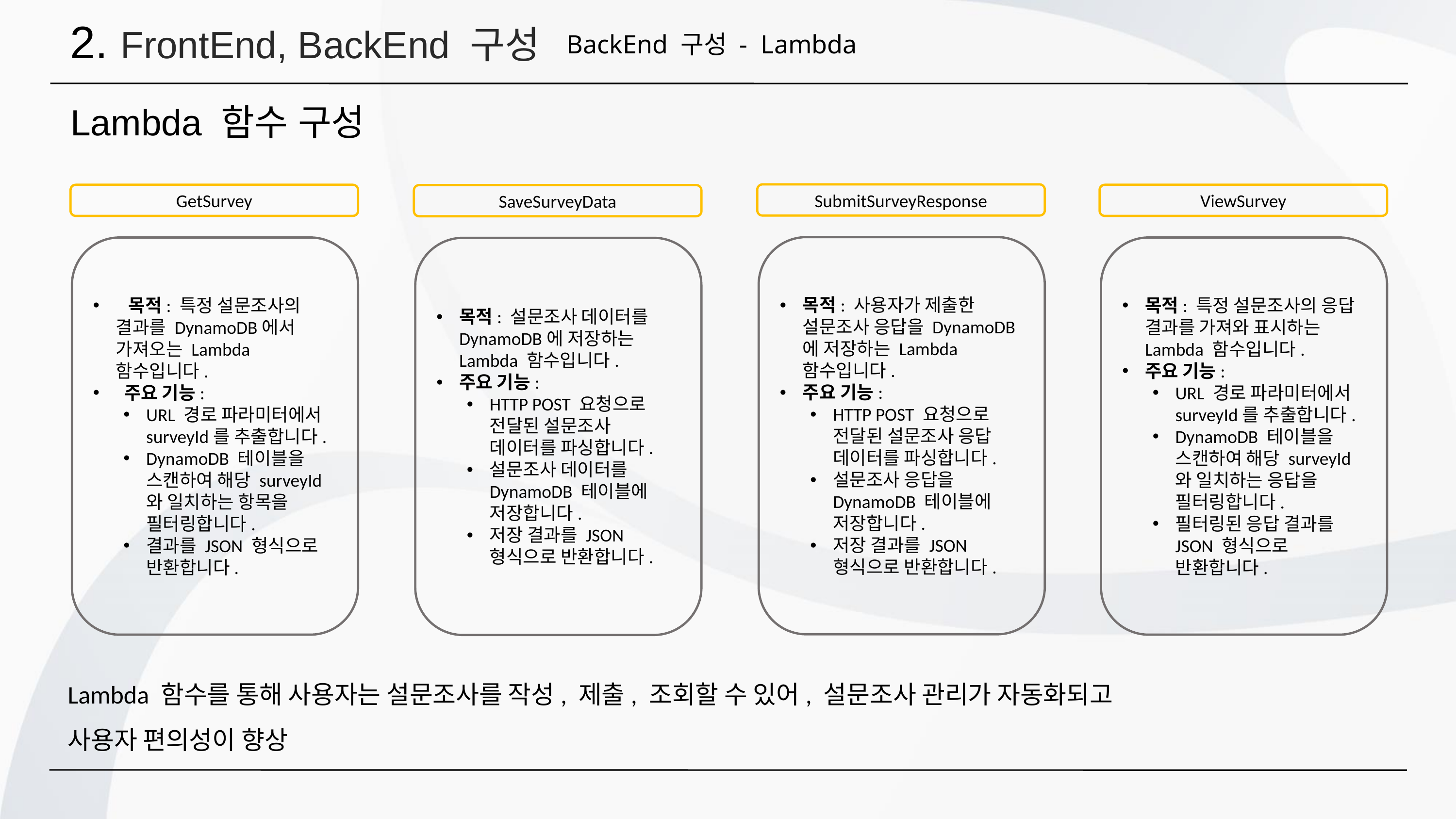

2. FrontEnd, BackEnd 구성
BackEnd 구성 -  Lambda
Lambda 함수 구성
SubmitSurveyResponse
GetSurvey
ViewSurvey
SaveSurveyData
목적: 사용자가 제출한 설문조사 응답을 DynamoDB에 저장하는 Lambda 함수입니다.
주요 기능:
HTTP POST 요청으로 전달된 설문조사 응답 데이터를 파싱합니다.
설문조사 응답을 DynamoDB 테이블에 저장합니다.
저장 결과를 JSON 형식으로 반환합니다.
  목적: 특정 설문조사의 결과를 DynamoDB에서 가져오는 Lambda 함수입니다.
 주요 기능:
URL 경로 파라미터에서 surveyId를 추출합니다.
DynamoDB 테이블을 스캔하여 해당 surveyId와 일치하는 항목을 필터링합니다.
결과를 JSON 형식으로 반환합니다.
목적: 특정 설문조사의 응답 결과를 가져와 표시하는 Lambda 함수입니다.
주요 기능:
URL 경로 파라미터에서 surveyId를 추출합니다.
DynamoDB 테이블을 스캔하여 해당 surveyId와 일치하는 응답을 필터링합니다.
필터링된 응답 결과를 JSON 형식으로 반환합니다.
목적: 설문조사 데이터를 DynamoDB에 저장하는 Lambda 함수입니다.
주요 기능:
HTTP POST 요청으로 전달된 설문조사 데이터를 파싱합니다.
설문조사 데이터를 DynamoDB 테이블에 저장합니다.
저장 결과를 JSON 형식으로 반환합니다.

Lambda 함수를 통해 사용자는 설문조사를 작성, 제출, 조회할 수 있어, 설문조사 관리가 자동화되고
사용자 편의성이 향상